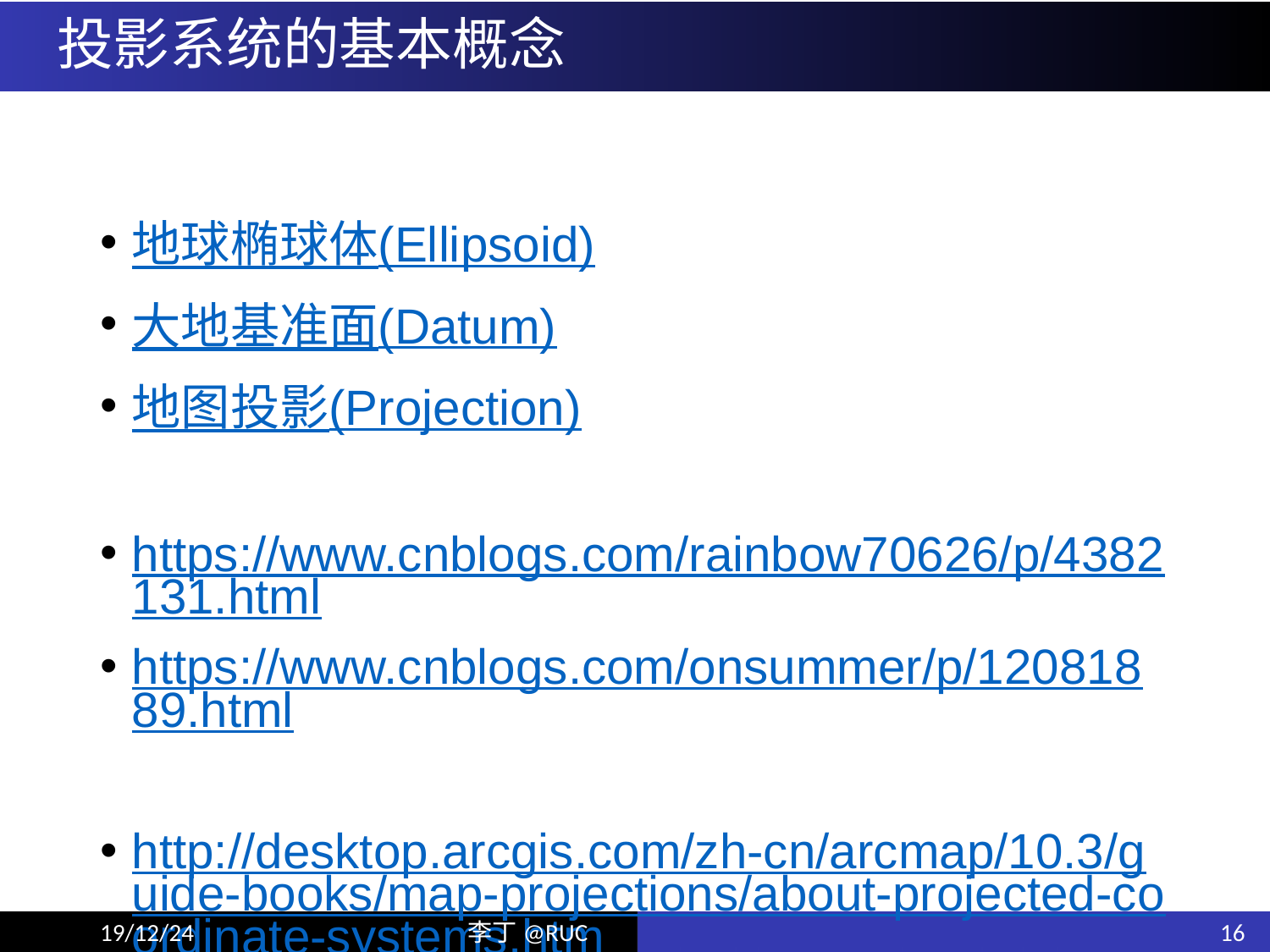

# 投影系统的基本概念
地球椭球体(Ellipsoid)
大地基准面(Datum)
地图投影(Projection)

https://www.cnblogs.com/rainbow70626/p/4382131.html
https://www.cnblogs.com/onsummer/p/12081889.html

http://desktop.arcgis.com/zh-cn/arcmap/10.3/guide-books/map-projections/about-projected-coordinate-systems.htm
16
19/12/24
李丁@RUC